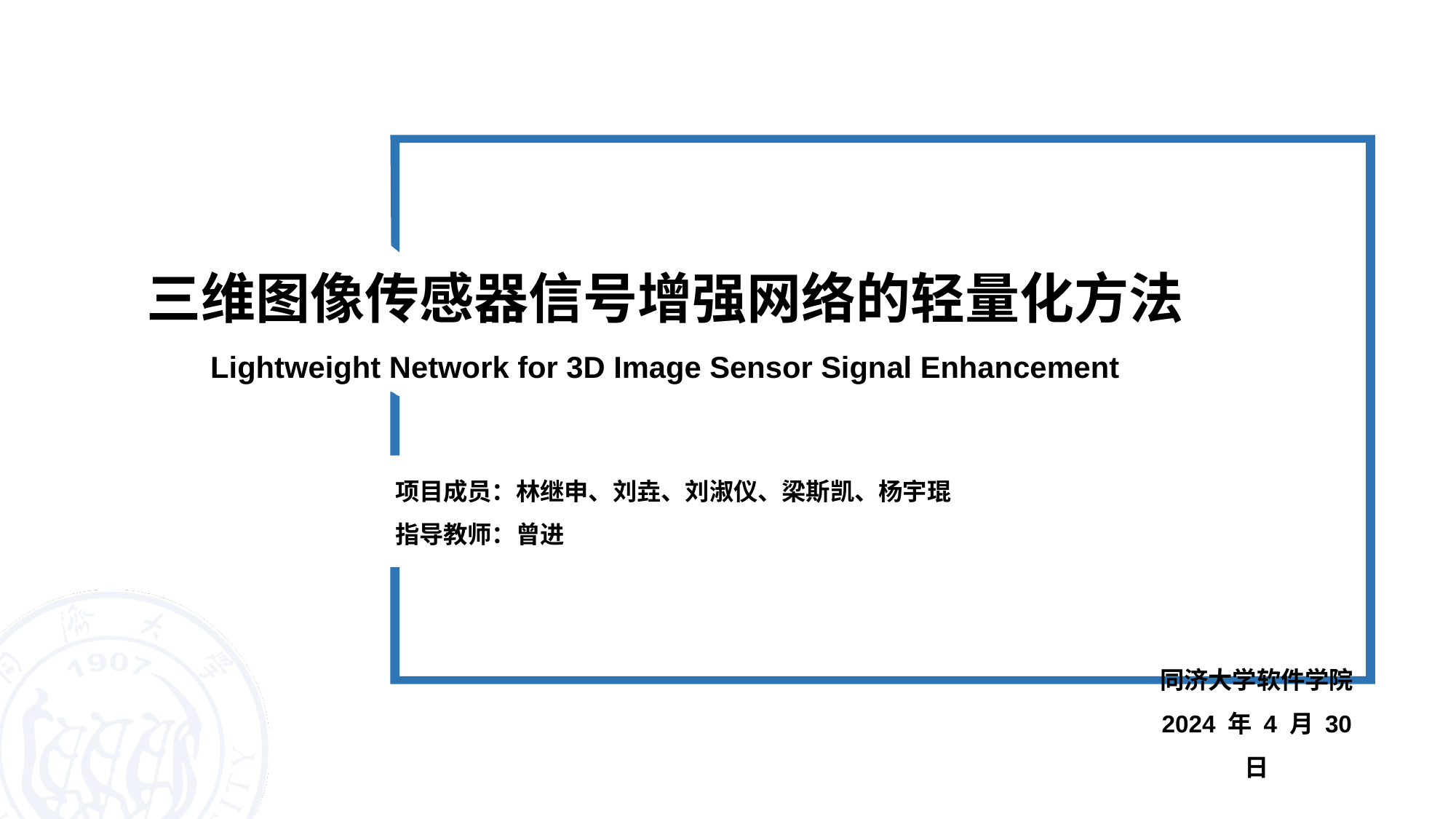

# 三维图像传感器信号增强网络的轻量化方法 Lightweight Network for 3D Image Sensor Signal Enhancement
项目成员：林继申、刘垚、刘淑仪、梁斯凯、杨宇琨
指导教师：曾进
同济大学软件学院
2024 年 4 月 30 日